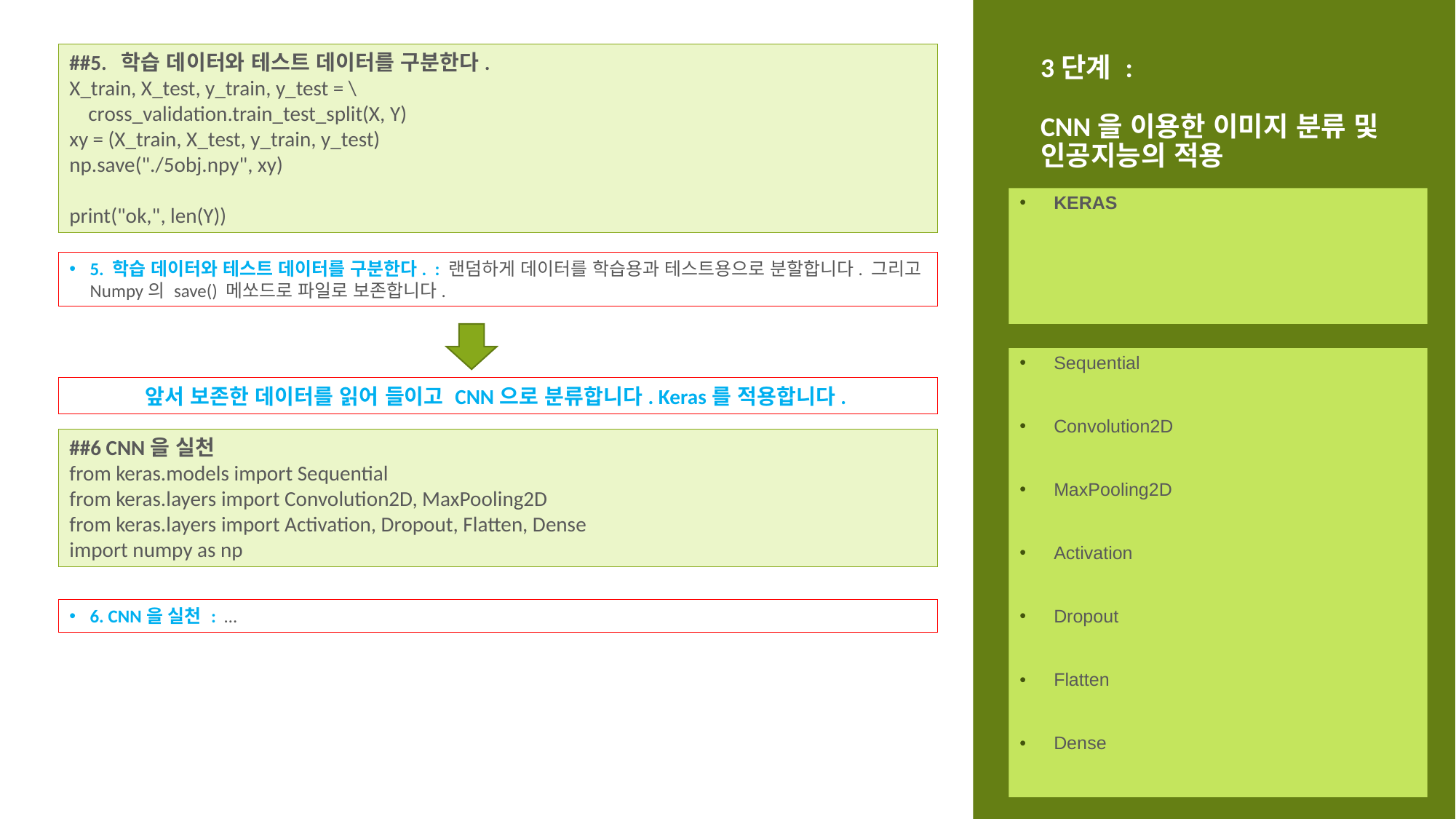

# 3단계 : CNN을 이용한 이미지 분류 및 인공지능의 적용
##5.  학습 데이터와 테스트 데이터를 구분한다.
X_train, X_test, y_train, y_test = \
    cross_validation.train_test_split(X, Y)
xy = (X_train, X_test, y_train, y_test)
np.save("./5obj.npy", xy)

print("ok,", len(Y))
KERAS

5. 학습 데이터와 테스트 데이터를 구분한다.  : 랜덤하게 데이터를 학습용과 테스트용으로 분할합니다. 그리고 Numpy의 save() 메쏘드로 파일로 보존합니다.

Sequential

Convolution2D

MaxPooling2D

Activation

Dropout

Flatten

Dense

앞서 보존한 데이터를 읽어 들이고 CNN으로 분류합니다. Keras를 적용합니다.
##6 CNN을 실천
from keras.models import Sequential
from keras.layers import Convolution2D, MaxPooling2D
from keras.layers import Activation, Dropout, Flatten, Dense
import numpy as np
6. CNN을 실천 :  …